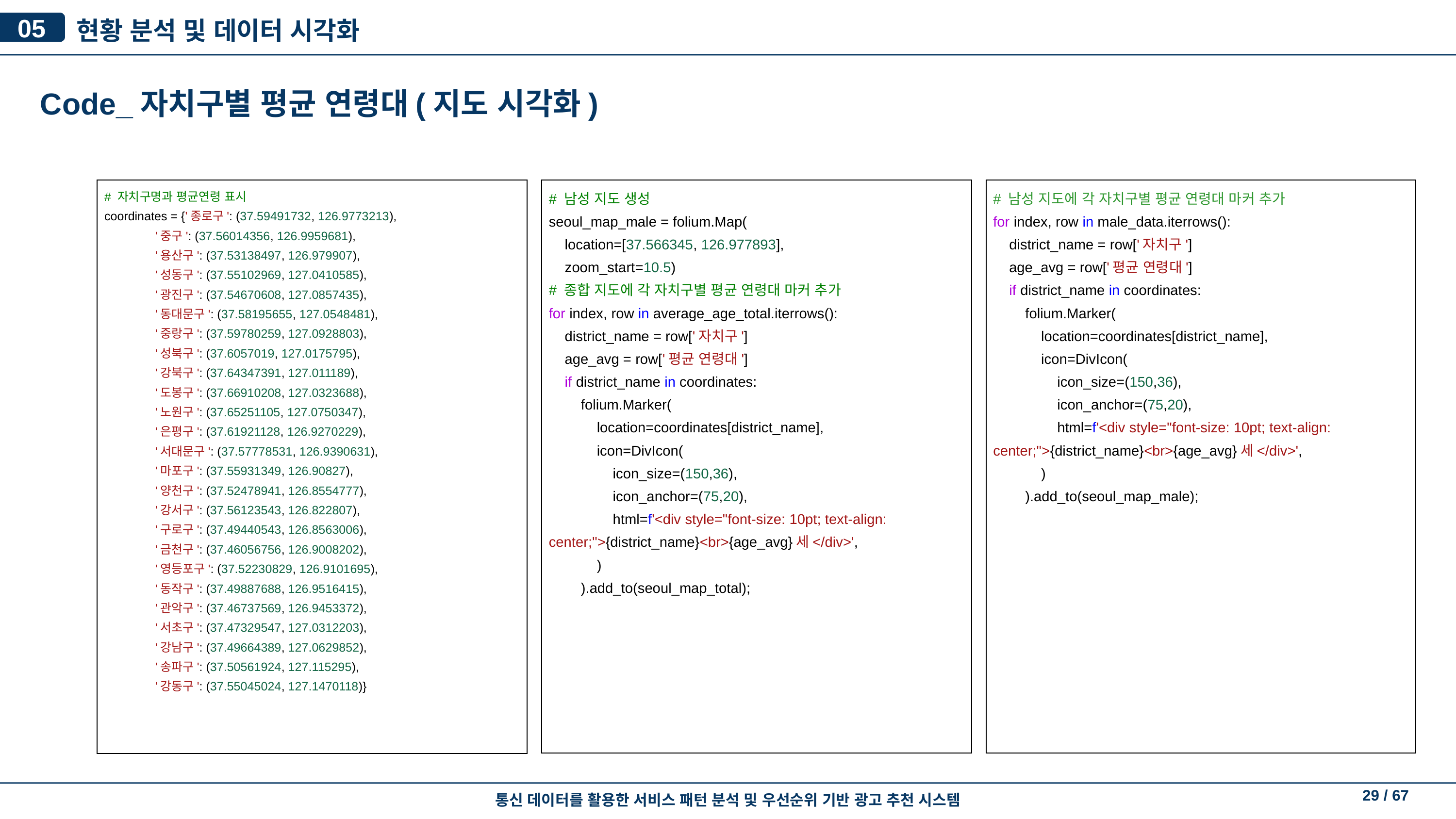

05
현황 분석 및 데이터 시각화

Code_자치구별 평균 연령대(지도 시각화)
# 자치구명과 평균연령 표시
coordinates = {'종로구': (37.59491732, 126.9773213),
               '중구': (37.56014356, 126.9959681),
               '용산구': (37.53138497, 126.979907),
               '성동구': (37.55102969, 127.0410585),
               '광진구': (37.54670608, 127.0857435),
               '동대문구': (37.58195655, 127.0548481),
               '중랑구': (37.59780259, 127.0928803),
               '성북구': (37.6057019, 127.0175795),
               '강북구': (37.64347391, 127.011189),
               '도봉구': (37.66910208, 127.0323688),
               '노원구': (37.65251105, 127.0750347),
               '은평구': (37.61921128, 126.9270229),
               '서대문구': (37.57778531, 126.9390631),
               '마포구': (37.55931349, 126.90827),
               '양천구': (37.52478941, 126.8554777),
               '강서구': (37.56123543, 126.822807),
               '구로구': (37.49440543, 126.8563006),
               '금천구': (37.46056756, 126.9008202),
               '영등포구': (37.52230829, 126.9101695),
               '동작구': (37.49887688, 126.9516415),
               '관악구': (37.46737569, 126.9453372),
               '서초구': (37.47329547, 127.0312203),
               '강남구': (37.49664389, 127.0629852),
               '송파구': (37.50561924, 127.115295),
               '강동구': (37.55045024, 127.1470118)}

# 남성 지도 생성
seoul_map_male = folium.Map(
    location=[37.566345, 126.977893],
    zoom_start=10.5)
# 종합 지도에 각 자치구별 평균 연령대 마커 추가
for index, row in average_age_total.iterrows():
    district_name = row['자치구']
    age_avg = row['평균 연령대']
    if district_name in coordinates:
        folium.Marker(
            location=coordinates[district_name],
            icon=DivIcon(
                icon_size=(150,36),
                icon_anchor=(75,20),
                html=f'<div style="font-size: 10pt; text-align: center;">{district_name}<br>{age_avg}세</div>',
            )
        ).add_to(seoul_map_total);
# 남성 지도에 각 자치구별 평균 연령대 마커 추가
for index, row in male_data.iterrows():
    district_name = row['자치구']
    age_avg = row['평균 연령대']
    if district_name in coordinates:
        folium.Marker(
            location=coordinates[district_name],
            icon=DivIcon(
                icon_size=(150,36),
                icon_anchor=(75,20),
                html=f'<div style="font-size: 10pt; text-align: center;">{district_name}<br>{age_avg}세</div>',
            )
        ).add_to(seoul_map_male);